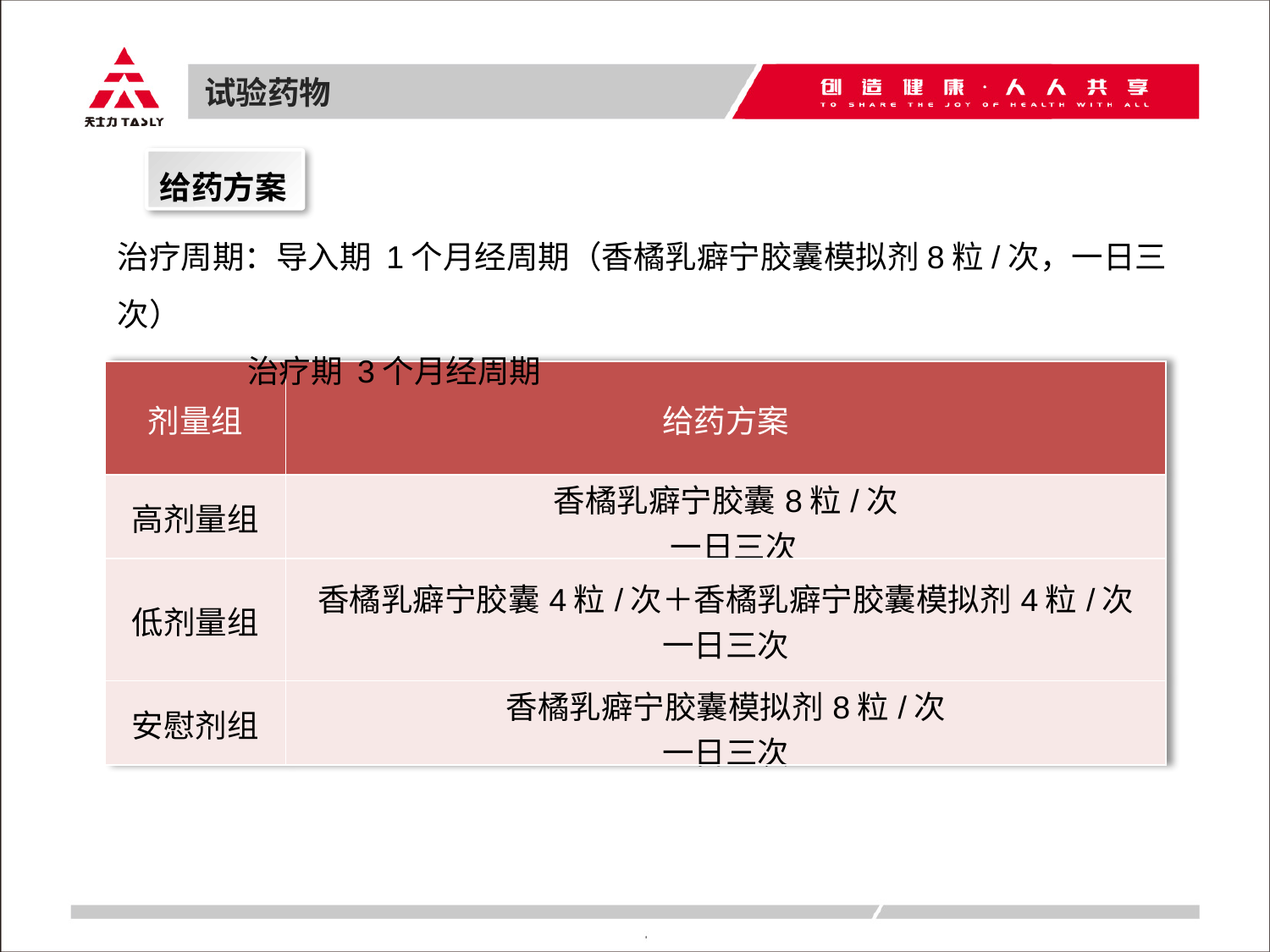

试验药物
给药方案
治疗周期：导入期 1个月经周期（香橘乳癖宁胶囊模拟剂8粒/次，一日三次）
                 治疗期 3个月经周期
| 剂量组 | 给药方案 |
| --- | --- |
| 高剂量组 | 香橘乳癖宁胶囊8粒/次 一日三次 |
| 低剂量组 | 香橘乳癖宁胶囊4粒/次＋香橘乳癖宁胶囊模拟剂4粒/次 一日三次 |
| 安慰剂组 | 香橘乳癖宁胶囊模拟剂8粒/次 一日三次 |